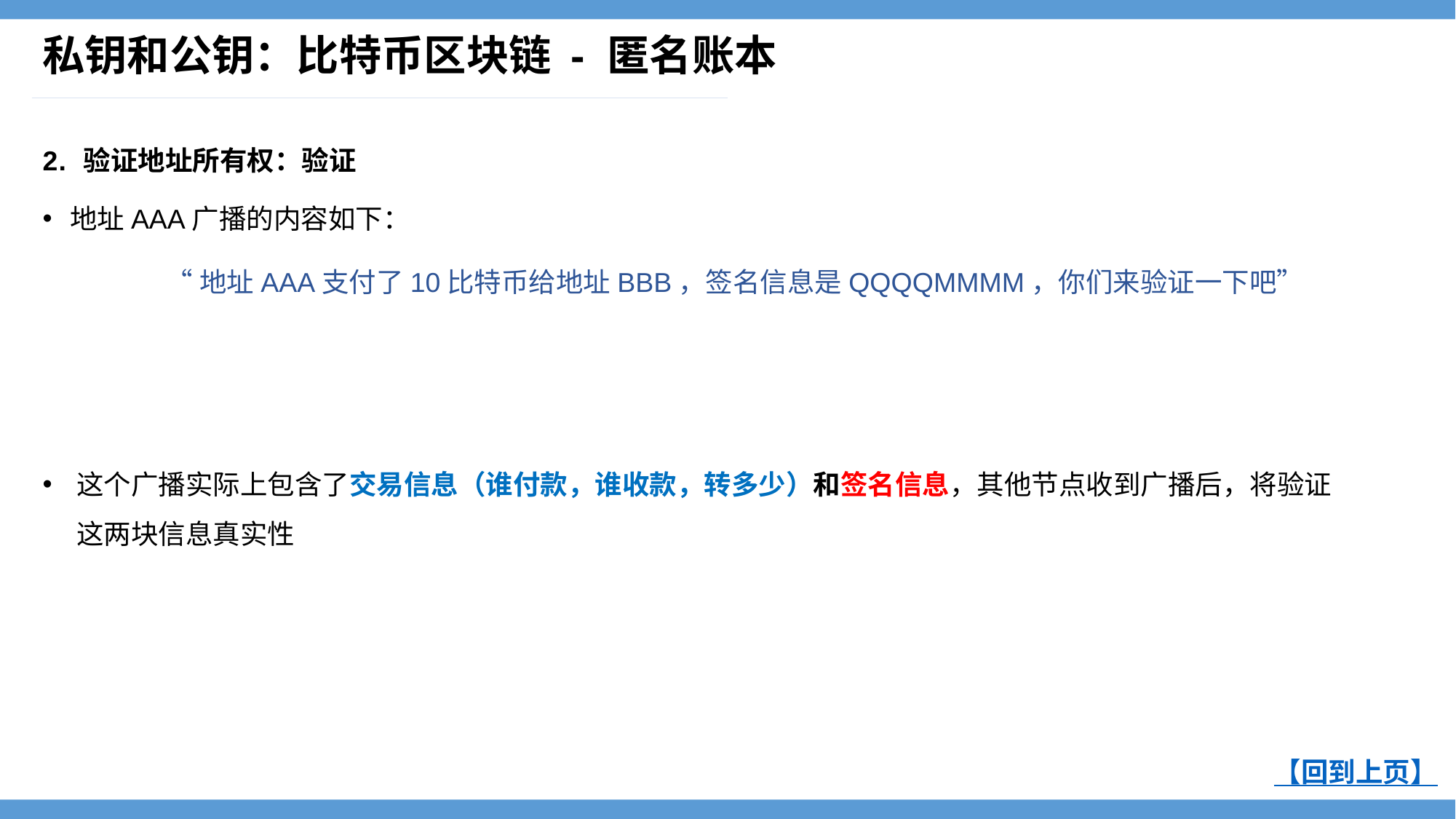

# 私钥和公钥：比特币区块链 - 匿名账本
验证地址所有权：验证
地址AAA广播的内容如下：
“地址AAA支付了10比特币给地址BBB，签名信息是QQQQMMMM，你们来验证一下吧”
这个广播实际上包含了交易信息（谁付款，谁收款，转多少）和签名信息，其他节点收到广播后，将验证这两块信息真实性
【回到上页】